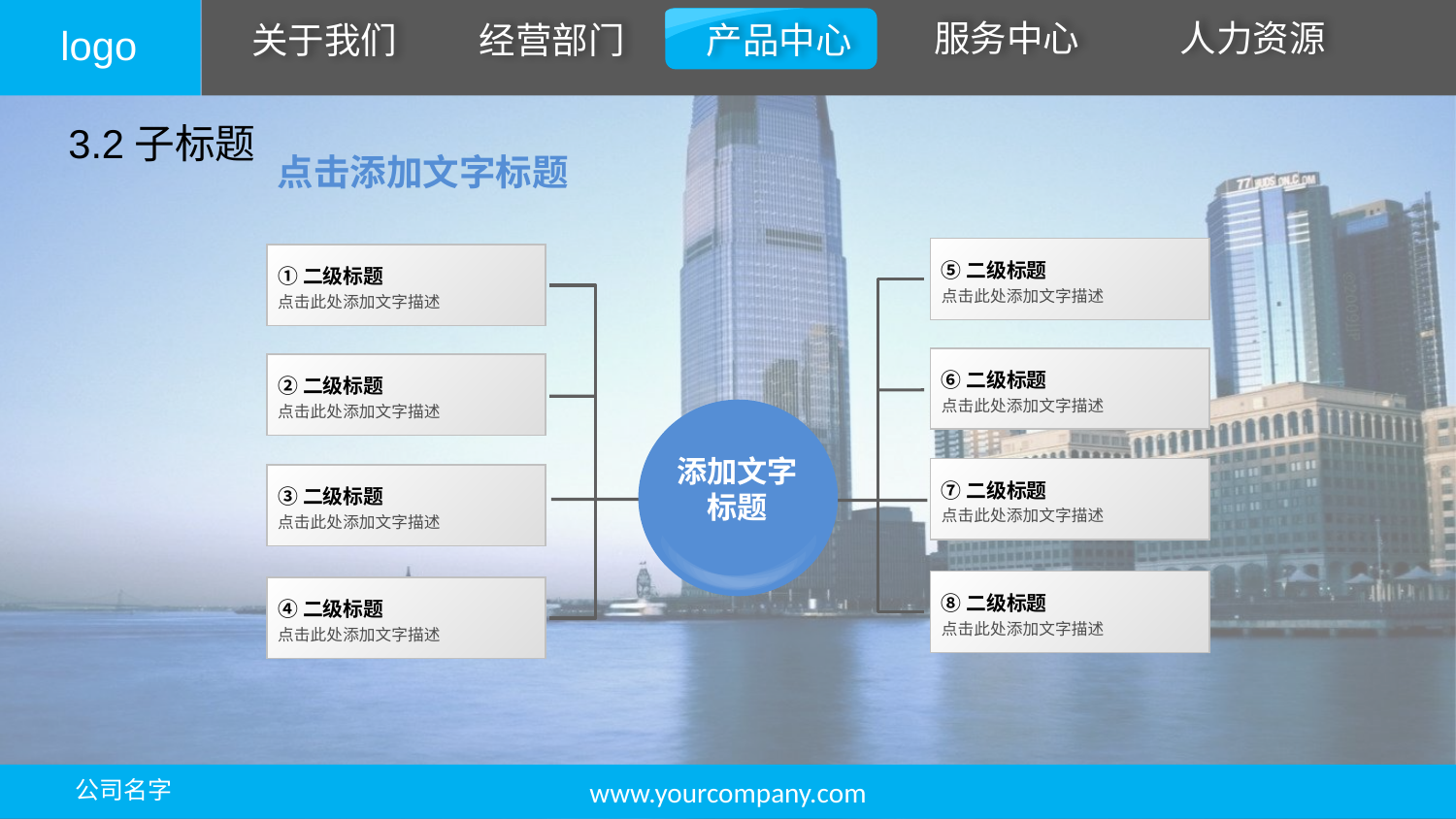

3.2子标题
点击添加文字标题
⑤二级标题
点击此处添加文字描述
①二级标题
点击此处添加文字描述

⑥二级标题
点击此处添加文字描述
②二级标题
点击此处添加文字描述

添加文字
标题
⑦二级标题
点击此处添加文字描述
③二级标题
点击此处添加文字描述

⑧二级标题
点击此处添加文字描述
④二级标题
点击此处添加文字描述